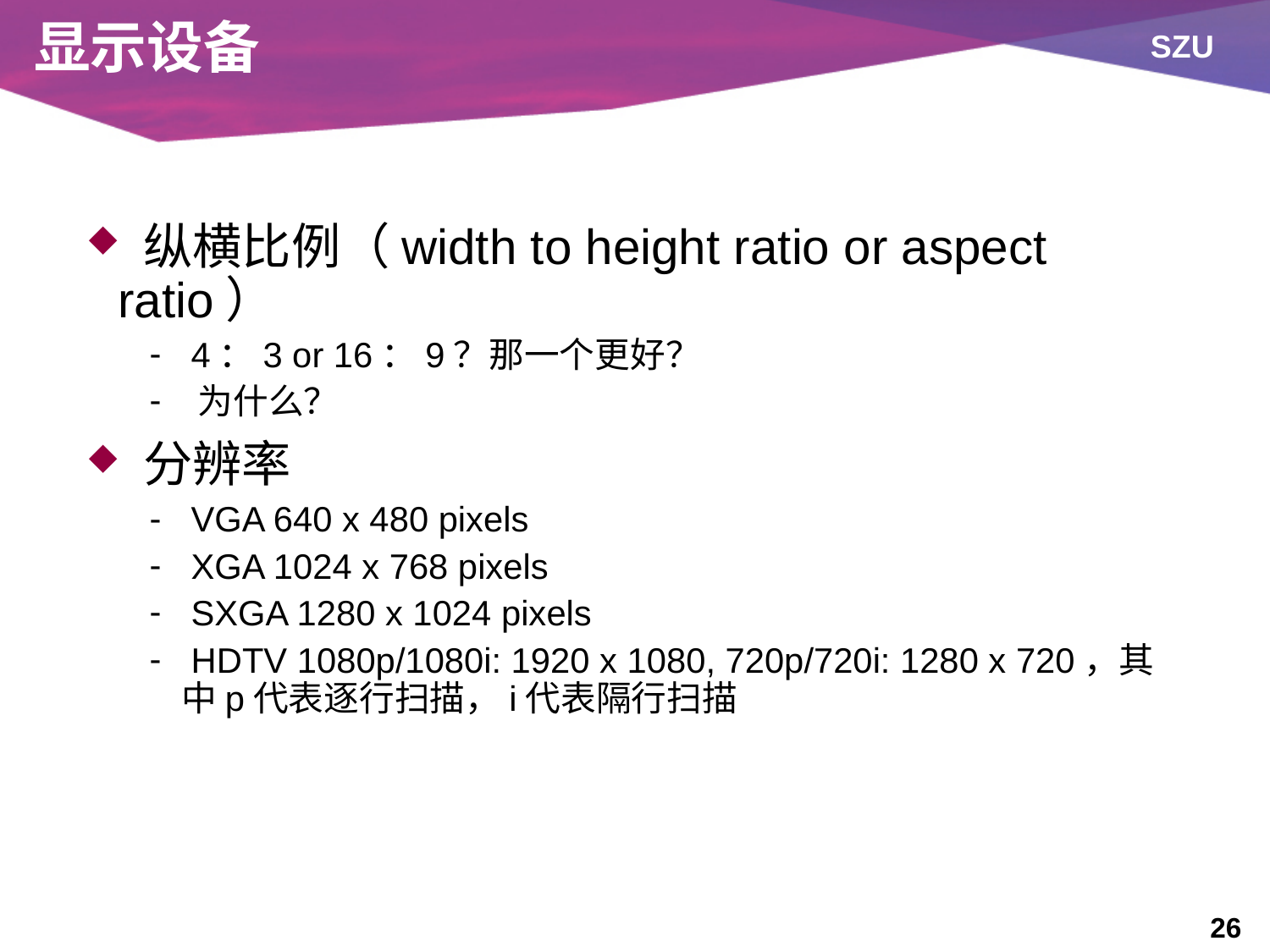

# 显示设备
 纵横比例（width to height ratio or aspect ratio）
 4：3 or 16：9？那一个更好？
 为什么？
 分辨率
 VGA 640 x 480 pixels
 XGA 1024 x 768 pixels
 SXGA 1280 x 1024 pixels
 HDTV 1080p/1080i: 1920 x 1080, 720p/720i: 1280 x 720，其中p代表逐行扫描，i代表隔行扫描
26